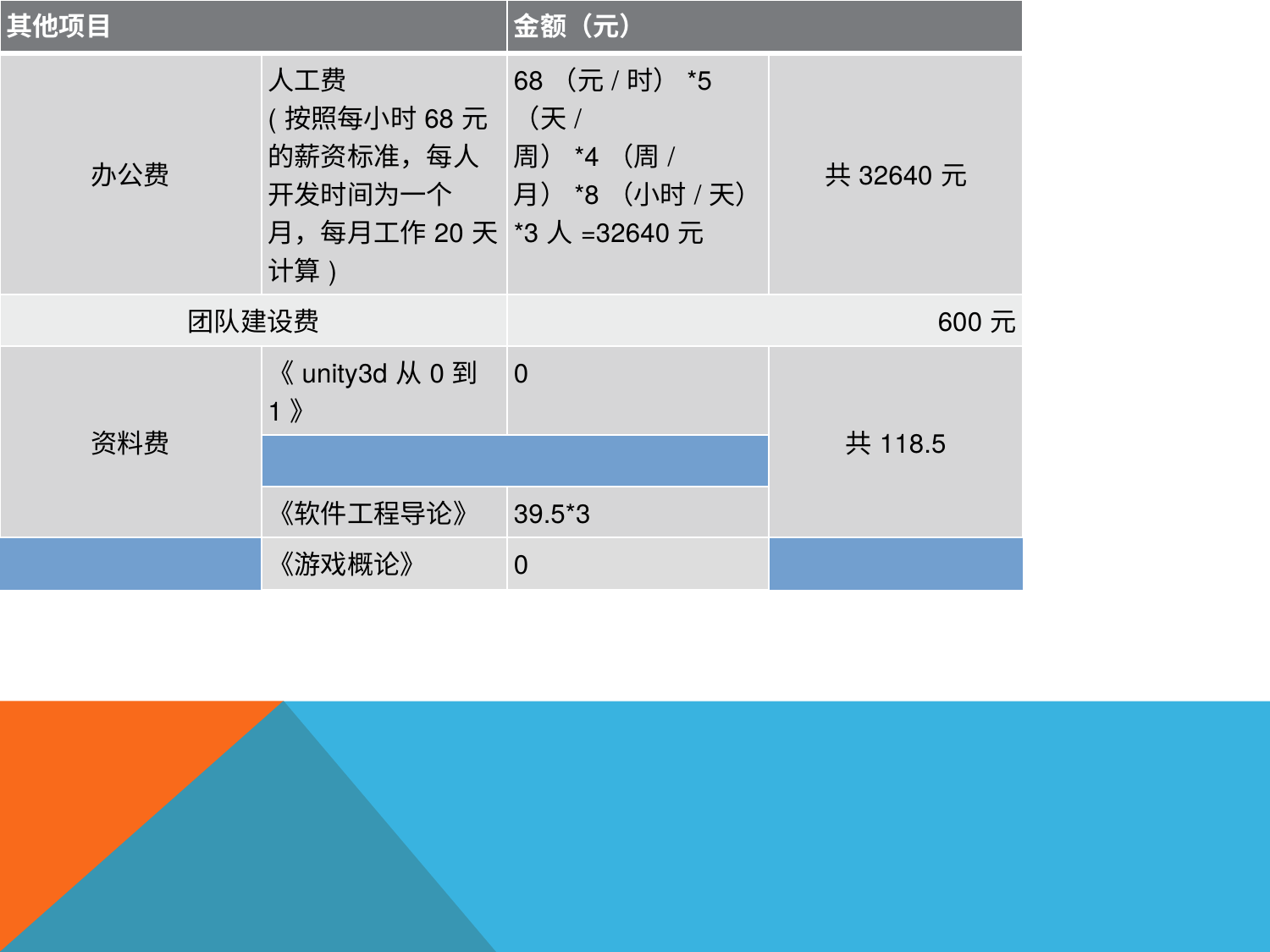

| 其他项目 |  | 金额（元） |  |
| --- | --- | --- | --- |
| 办公费 | 人工费 (按照每小时68元的薪资标准，每人开发时间为一个月，每月工作20天计算) | 68（元/时）\*5（天/周）\*4（周/月）\*8（小时/天）\*3人=32640元 | 共32640元 |
| 团队建设费 |  | 600元 |  |
| 资料费 | 《unity3d从0到1》 | 0 | 共118.5 |
|  |  |  |  |
|  | 《软件工程导论》 | 39.5\*3 |  |
|  | 《游戏概论》 | 0 |  |
| 总计3项 |  | 共33826.5元 |  |